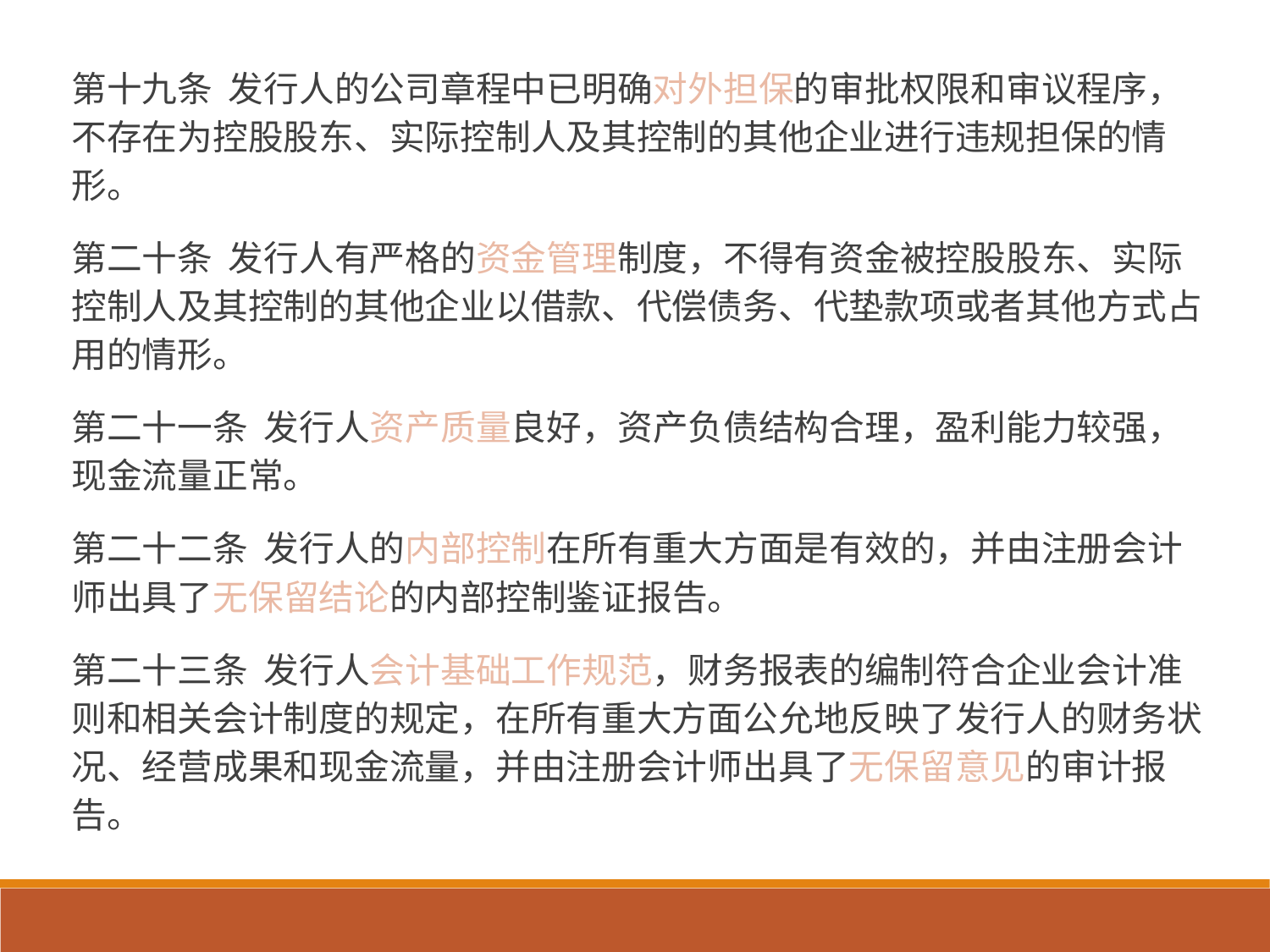

第十九条  发行人的公司章程中已明确对外担保的审批权限和审议程序，不存在为控股股东、实际控制人及其控制的其他企业进行违规担保的情形。
第二十条  发行人有严格的资金管理制度，不得有资金被控股股东、实际控制人及其控制的其他企业以借款、代偿债务、代垫款项或者其他方式占用的情形。
第二十一条  发行人资产质量良好，资产负债结构合理，盈利能力较强，现金流量正常。
第二十二条  发行人的内部控制在所有重大方面是有效的，并由注册会计师出具了无保留结论的内部控制鉴证报告。
第二十三条  发行人会计基础工作规范，财务报表的编制符合企业会计准则和相关会计制度的规定，在所有重大方面公允地反映了发行人的财务状况、经营成果和现金流量，并由注册会计师出具了无保留意见的审计报告。